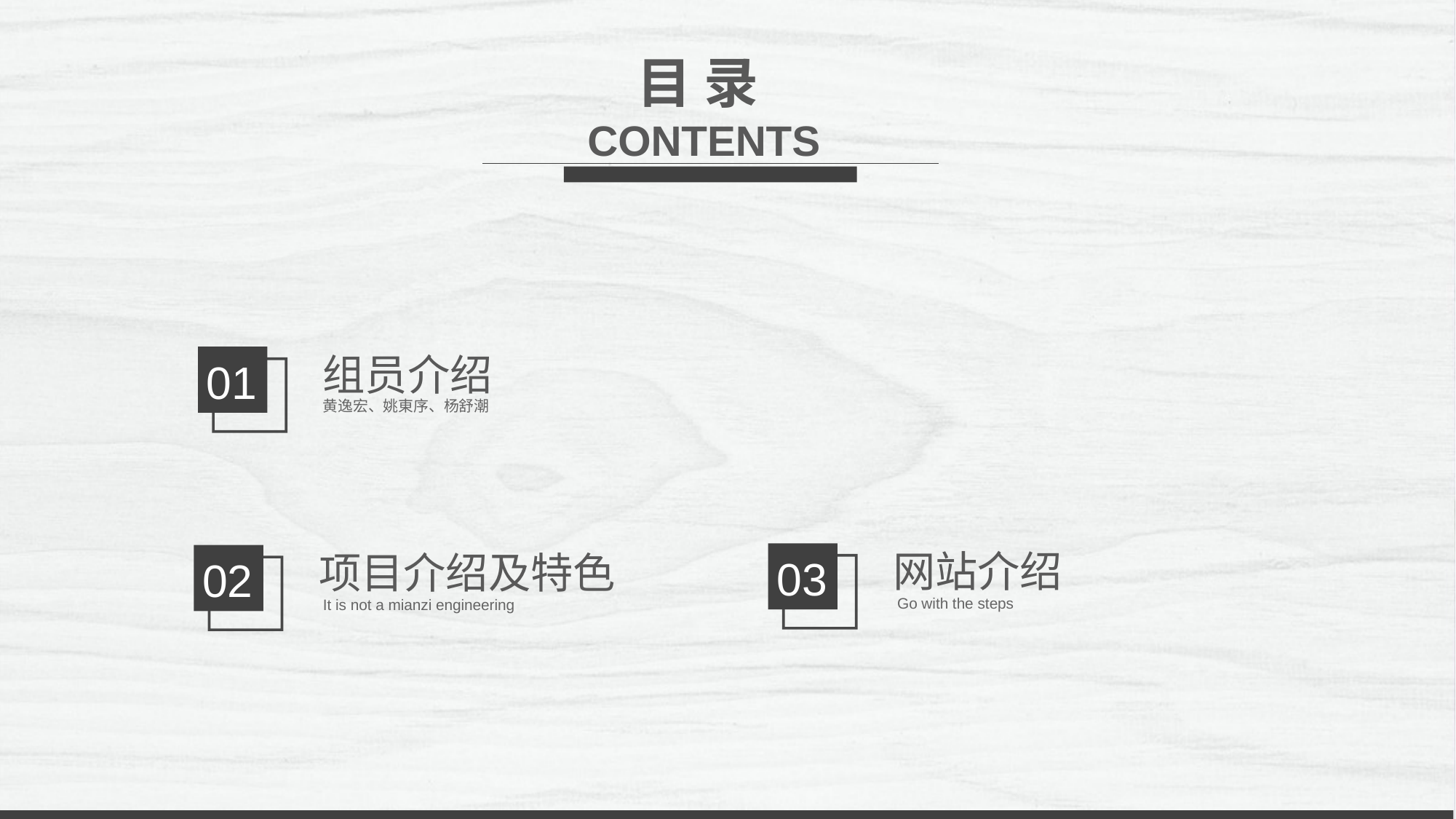

目 录
CONTENTS

组员介绍
01

黄逸宏、姚東序、杨舒潮
网站介绍
项目介绍及特色
03
02

Go with the steps
It is not a mianzi engineering